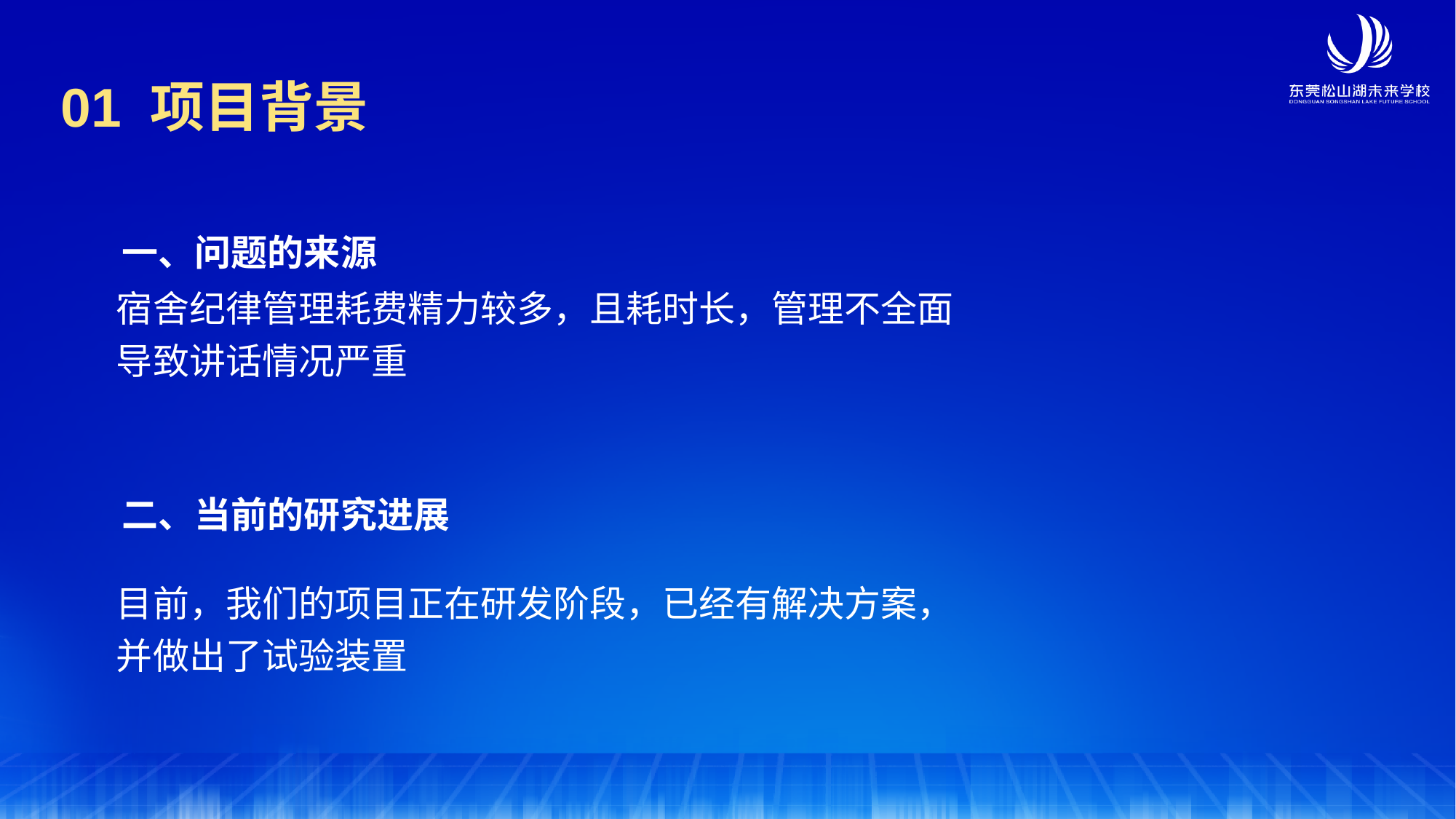

01 项目背景
一、问题的来源
宿舍纪律管理耗费精力较多，且耗时长，管理不全面
导致讲话情况严重
二、当前的研究进展
目前，我们的项目正在研发阶段，已经有解决方案，并做出了试验装置